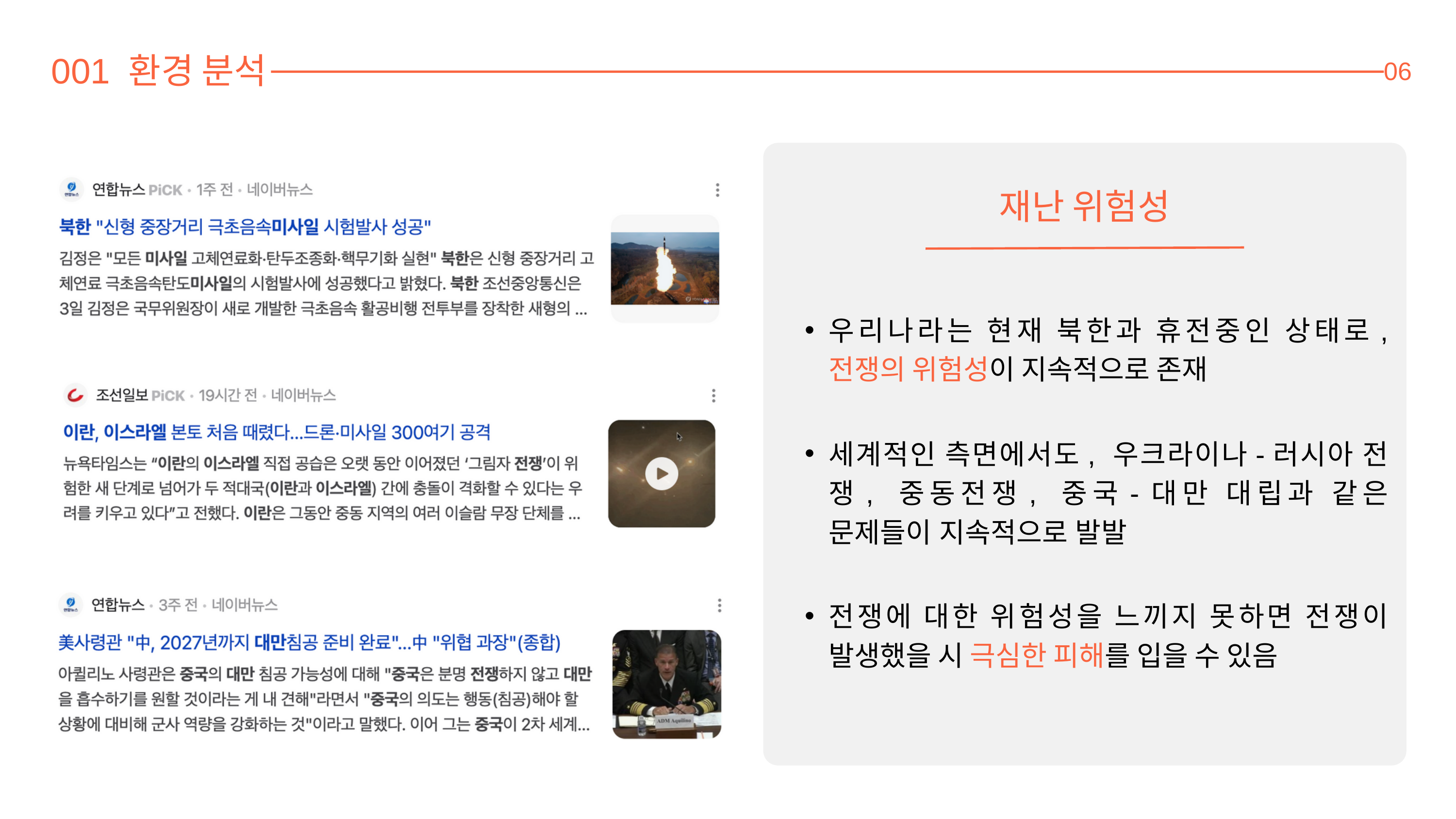

001 환경 분석
06

재난 위험성

우리나라는 현재 북한과 휴전중인 상태로, 전쟁의 위험성이 지속적으로 존재

세계적인 측면에서도, 우크라이나-러시아 전쟁, 중동전쟁, 중국-대만 대립과 같은 문제들이 지속적으로 발발

전쟁에 대한 위험성을 느끼지 못하면 전쟁이 발생했을 시 극심한 피해를 입을 수 있음